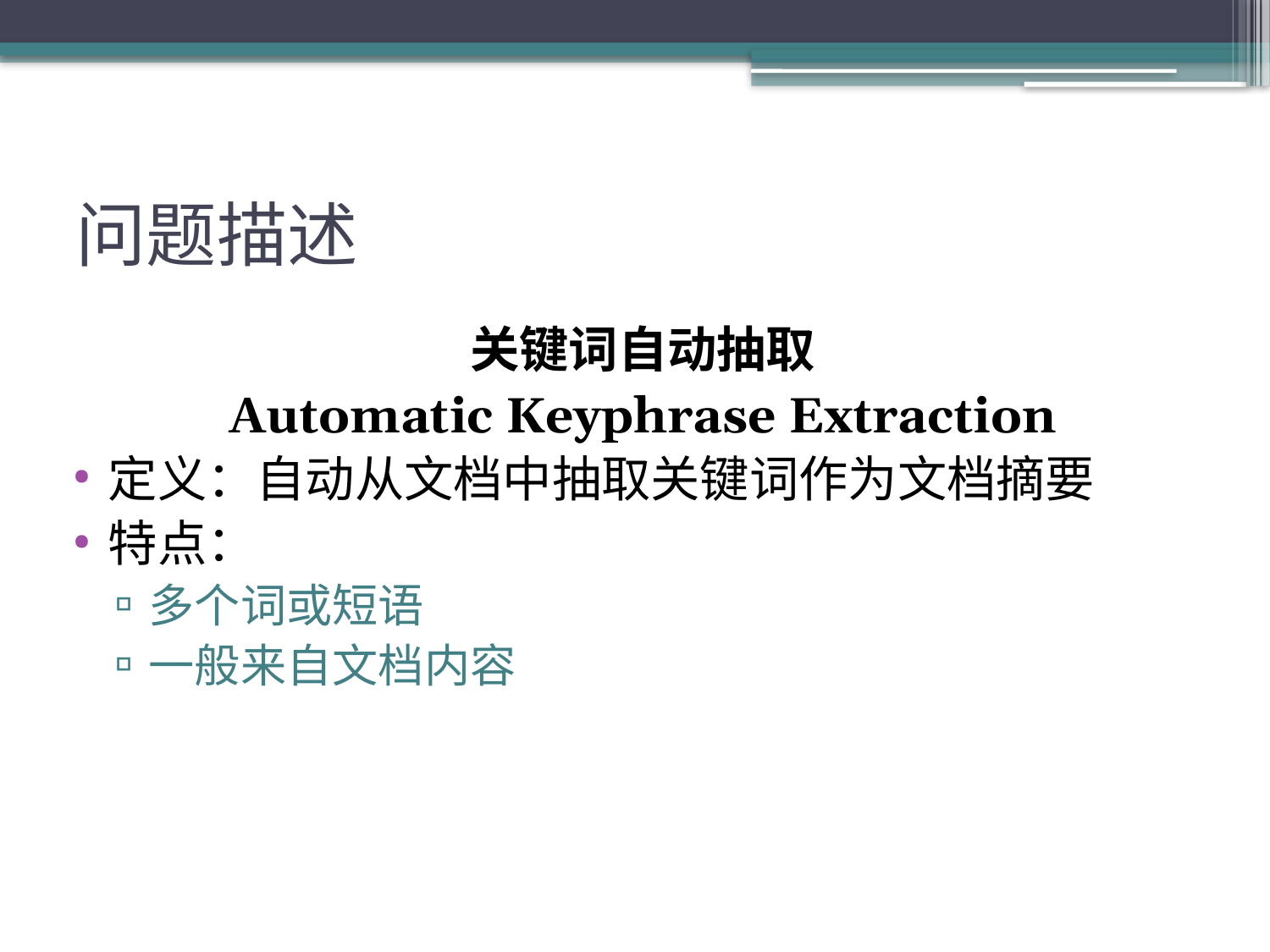

# 问题描述
关键词自动抽取
Automatic Keyphrase Extraction
定义：自动从文档中抽取关键词作为文档摘要
特点：
多个词或短语
一般来自文档内容